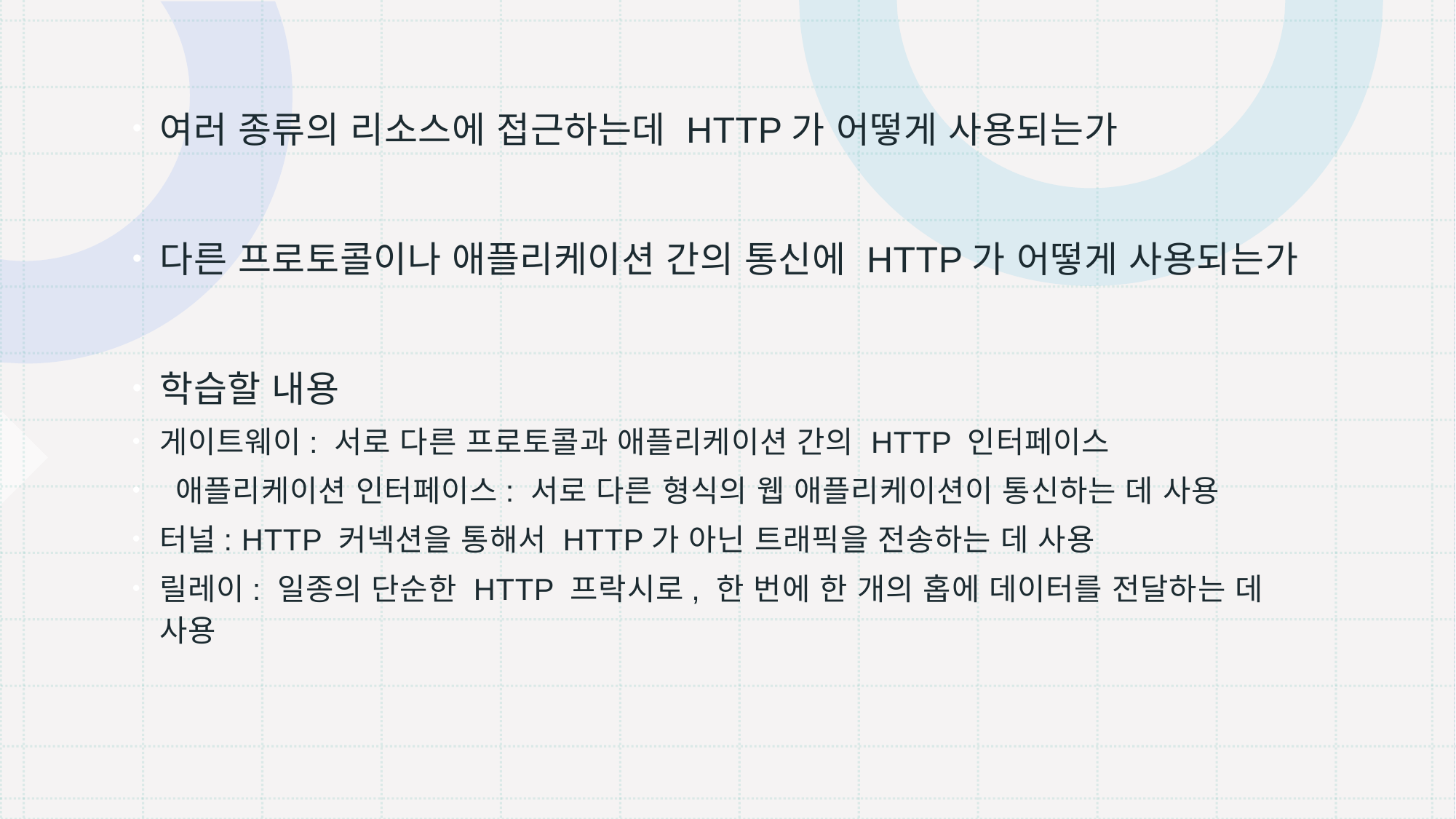

여러 종류의 리소스에 접근하는데 HTTP가 어떻게 사용되는가

다른 프로토콜이나 애플리케이션 간의 통신에 HTTP가 어떻게 사용되는가

학습할 내용
게이트웨이: 서로 다른 프로토콜과 애플리케이션 간의 HTTP 인터페이스
 애플리케이션 인터페이스: 서로 다른 형식의 웹 애플리케이션이 통신하는 데 사용
터널: HTTP 커넥션을 통해서 HTTP가 아닌 트래픽을 전송하는 데 사용
릴레이: 일종의 단순한 HTTP 프락시로, 한 번에 한 개의 홉에 데이터를 전달하는 데 사용